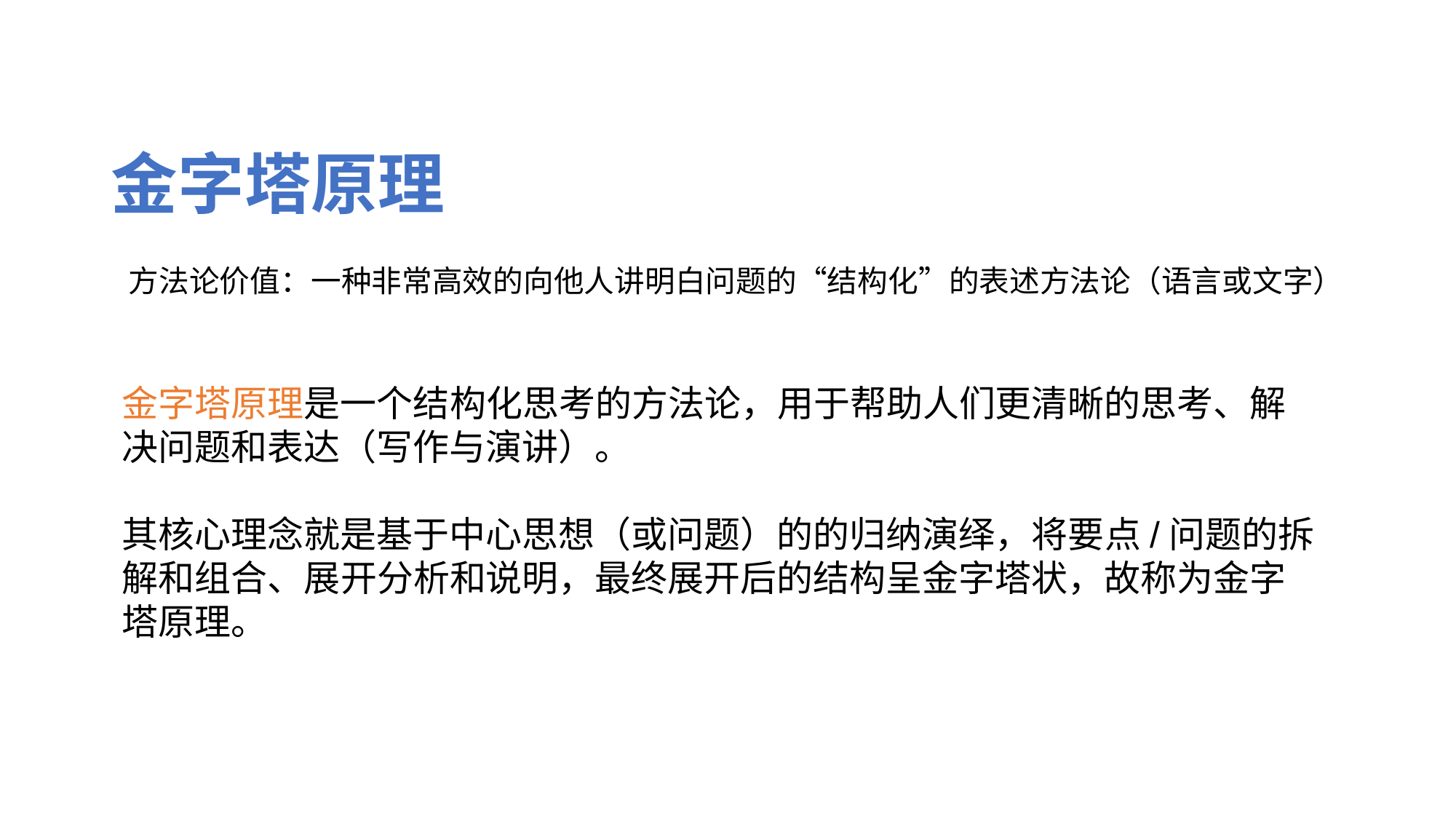

# 金字塔原理
方法论价值：一种非常高效的向他人讲明白问题的“结构化”的表述方法论（语言或文字）
金字塔原理是一个结构化思考的方法论，用于帮助人们更清晰的思考、解决问题和表达（写作与演讲）。

其核心理念就是基于中心思想（或问题）的的归纳演绎，将要点/问题的拆解和组合、展开分析和说明，最终展开后的结构呈金字塔状，故称为金字塔原理。